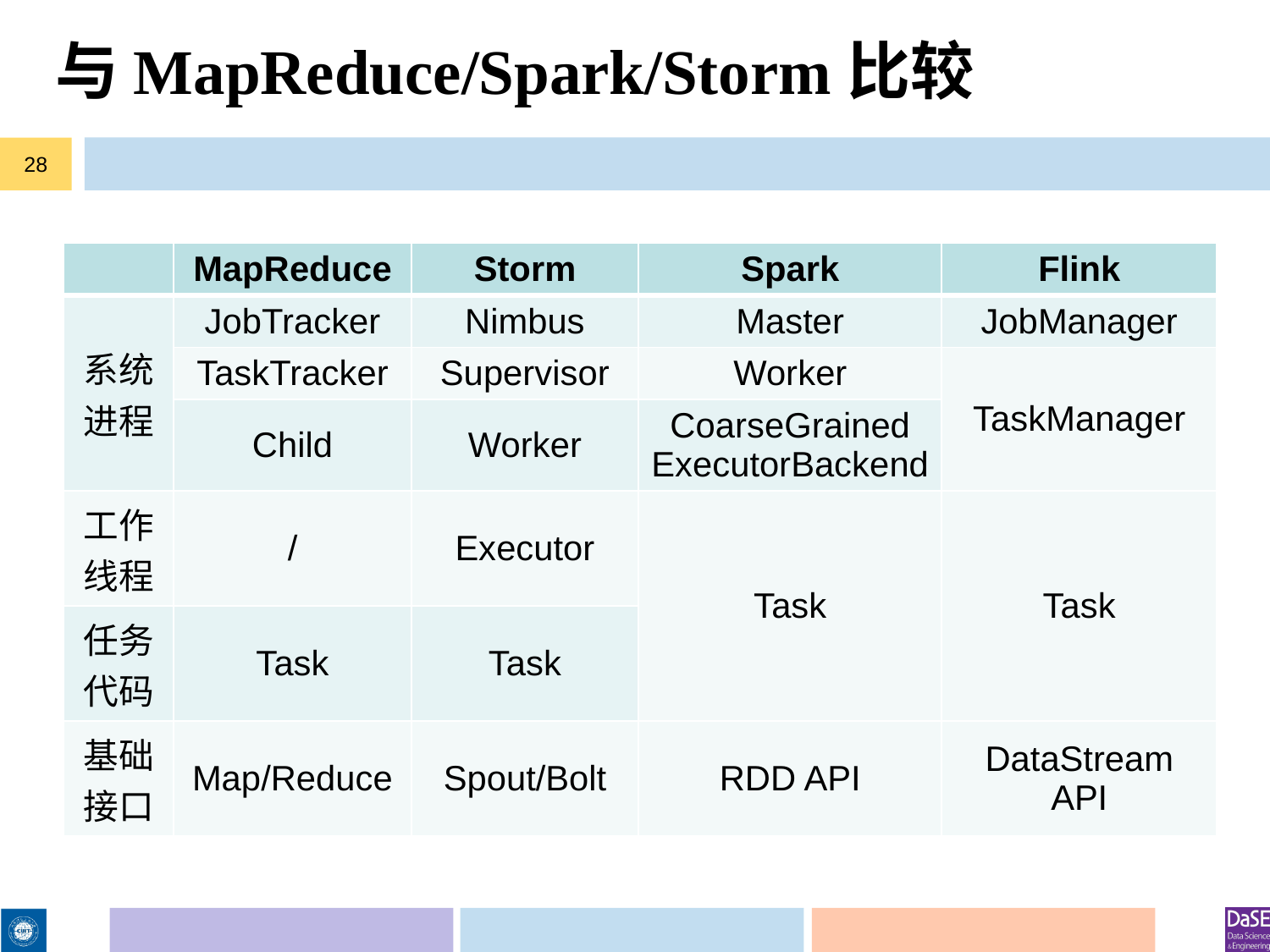

# 与MapReduce/Spark/Storm比较
28

|  | MapReduce | Storm | Spark | Flink |
| --- | --- | --- | --- | --- |
| 系统进程 | JobTracker | Nimbus | Master | JobManager |
|  | TaskTracker | Supervisor | Worker | TaskManager |
|  | Child | Worker | CoarseGrained ExecutorBackend |  |
| 工作线程 | / | Executor | Task | Task |
| 任务代码 | Task | Task |  |  |
| 基础接口 | Map/Reduce | Spout/Bolt | RDD API | DataStream API |